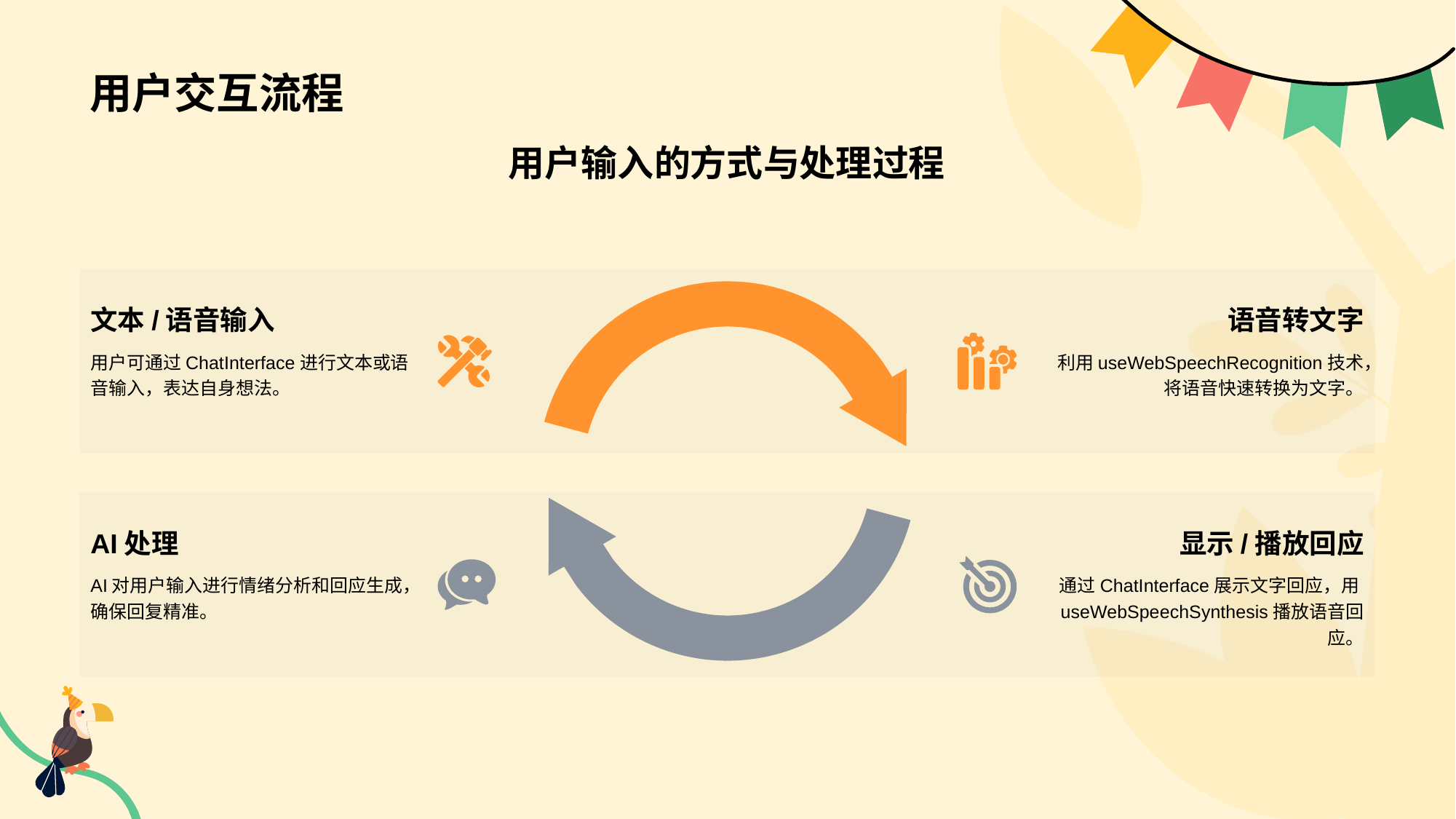

# 用户交互流程
用户输入的方式与处理过程

文本/语音输入

用户可通过ChatInterface进行文本或语音输入，表达自身想法。
语音转文字

利用useWebSpeechRecognition技术，将语音快速转换为文字。

AI处理

AI对用户输入进行情绪分析和回应生成，确保回复精准。
显示/播放回应

通过ChatInterface展示文字回应，用useWebSpeechSynthesis播放语音回应。